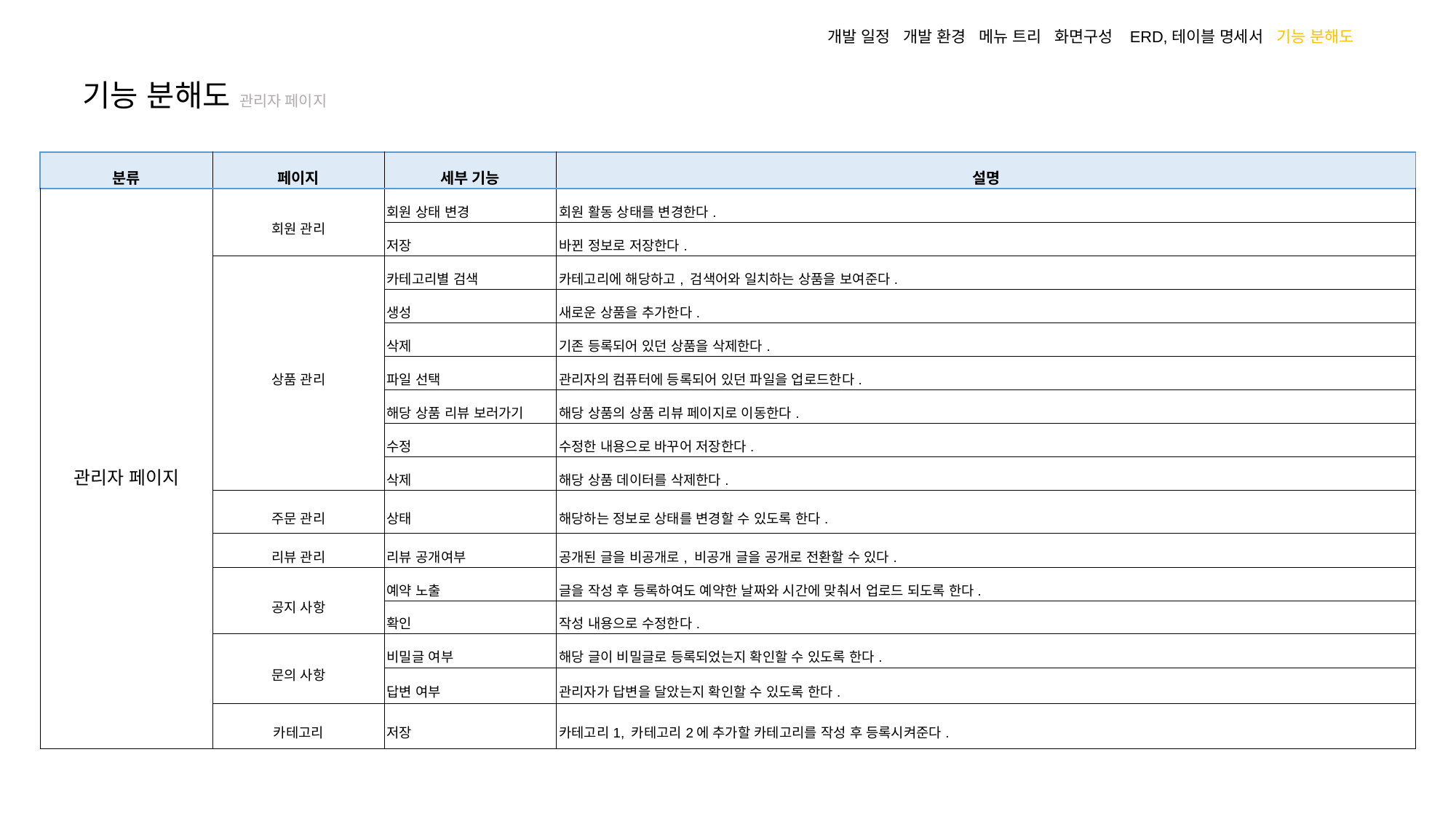

개발 일정   개발 환경   메뉴 트리   화면구성   ERD,테이블 명세서   기능 분해도
기능 분해도 관리자 페이지
| 분류 | 페이지 | 세부 기능 | 설명 |
| --- | --- | --- | --- |
| 관리자 페이지 | 회원 관리 | 회원 상태 변경 | 회원 활동 상태를 변경한다. |
|  |  | 저장 | 바뀐 정보로 저장한다. |
|  | 상품 관리 | 카테고리별 검색 | 카테고리에 해당하고, 검색어와 일치하는 상품을 보여준다. |
|  |  | 생성 | 새로운 상품을 추가한다. |
|  |  | 삭제 | 기존 등록되어 있던 상품을 삭제한다. |
|  |  | 파일 선택 | 관리자의 컴퓨터에 등록되어 있던 파일을 업로드한다. |
|  |  | 해당 상품 리뷰 보러가기 | 해당 상품의 상품 리뷰 페이지로 이동한다. |
|  |  | 수정 | 수정한 내용으로 바꾸어 저장한다. |
|  |  | 삭제 | 해당 상품 데이터를 삭제한다. |
|  | 주문 관리 | 상태 | 해당하는 정보로 상태를 변경할 수 있도록 한다. |
|  | 리뷰 관리 | 리뷰 공개여부 | 공개된 글을 비공개로, 비공개 글을 공개로 전환할 수 있다. |
|  | 공지 사항 | 예약 노출 | 글을 작성 후 등록하여도 예약한 날짜와 시간에 맞춰서 업로드 되도록 한다. |
|  |  | 확인 | 작성 내용으로 수정한다. |
|  | 문의 사항 | 비밀글 여부 | 해당 글이 비밀글로 등록되었는지 확인할 수 있도록 한다. |
|  |  | 답변 여부 | 관리자가 답변을 달았는지 확인할 수 있도록 한다. |
|  | 카테고리 | 저장 | 카테고리1, 카테고리2에 추가할 카테고리를 작성 후 등록시켜준다. |